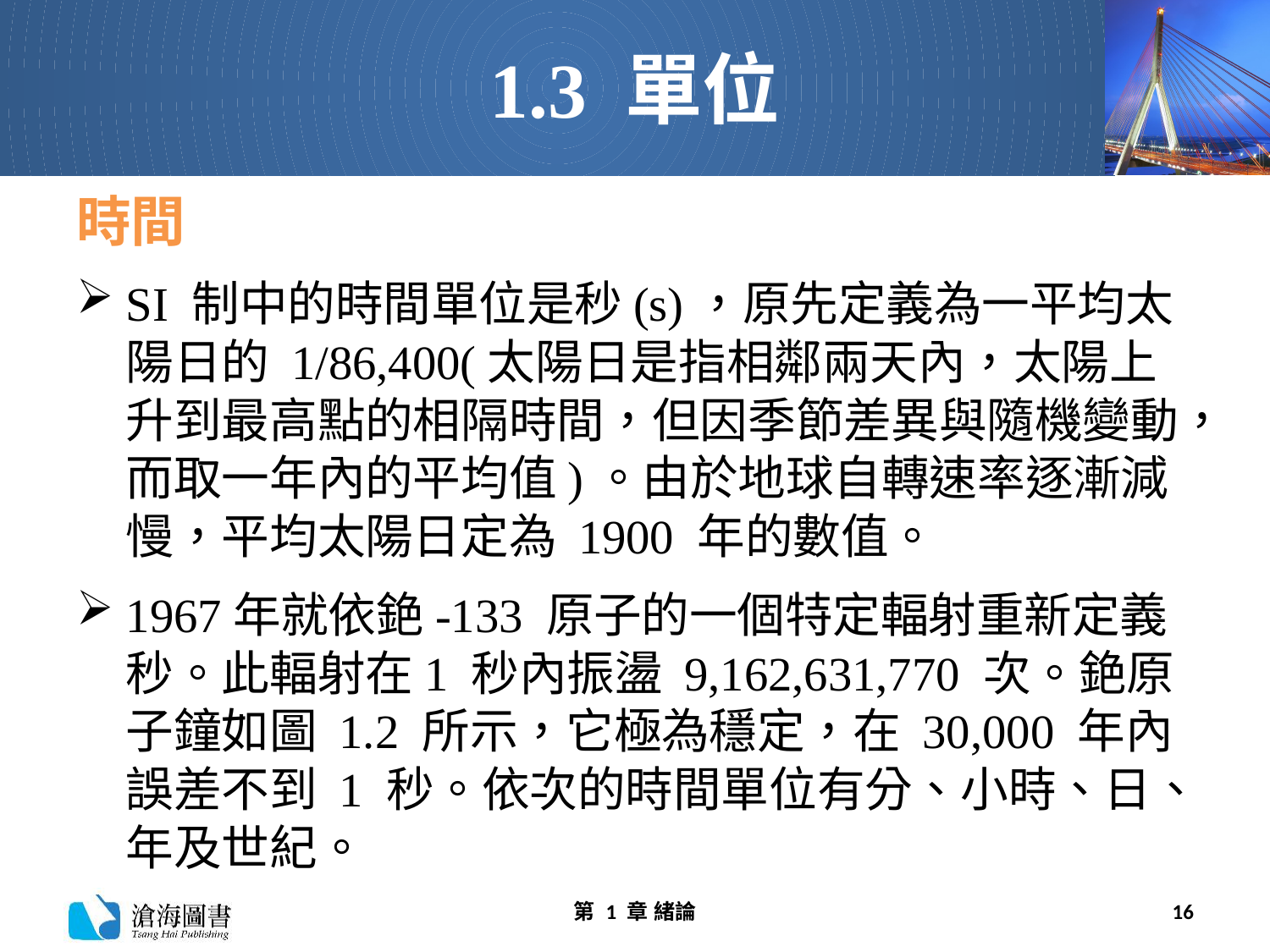

# 1.3 單位
時間
SI 制中的時間單位是秒(s)，原先定義為一平均太陽日的 1/86,400(太陽日是指相鄰兩天內，太陽上升到最高點的相隔時間，但因季節差異與隨機變動，而取一年內的平均值)。由於地球自轉速率逐漸減慢，平均太陽日定為 1900 年的數值。
1967年就依銫-133 原子的一個特定輻射重新定義秒。此輻射在1 秒內振盪 9,162,631,770 次。銫原子鐘如圖 1.2 所示，它極為穩定，在 30,000 年內誤差不到 1 秒。依次的時間單位有分、小時、日、年及世紀。
第 1 章 緒論
16